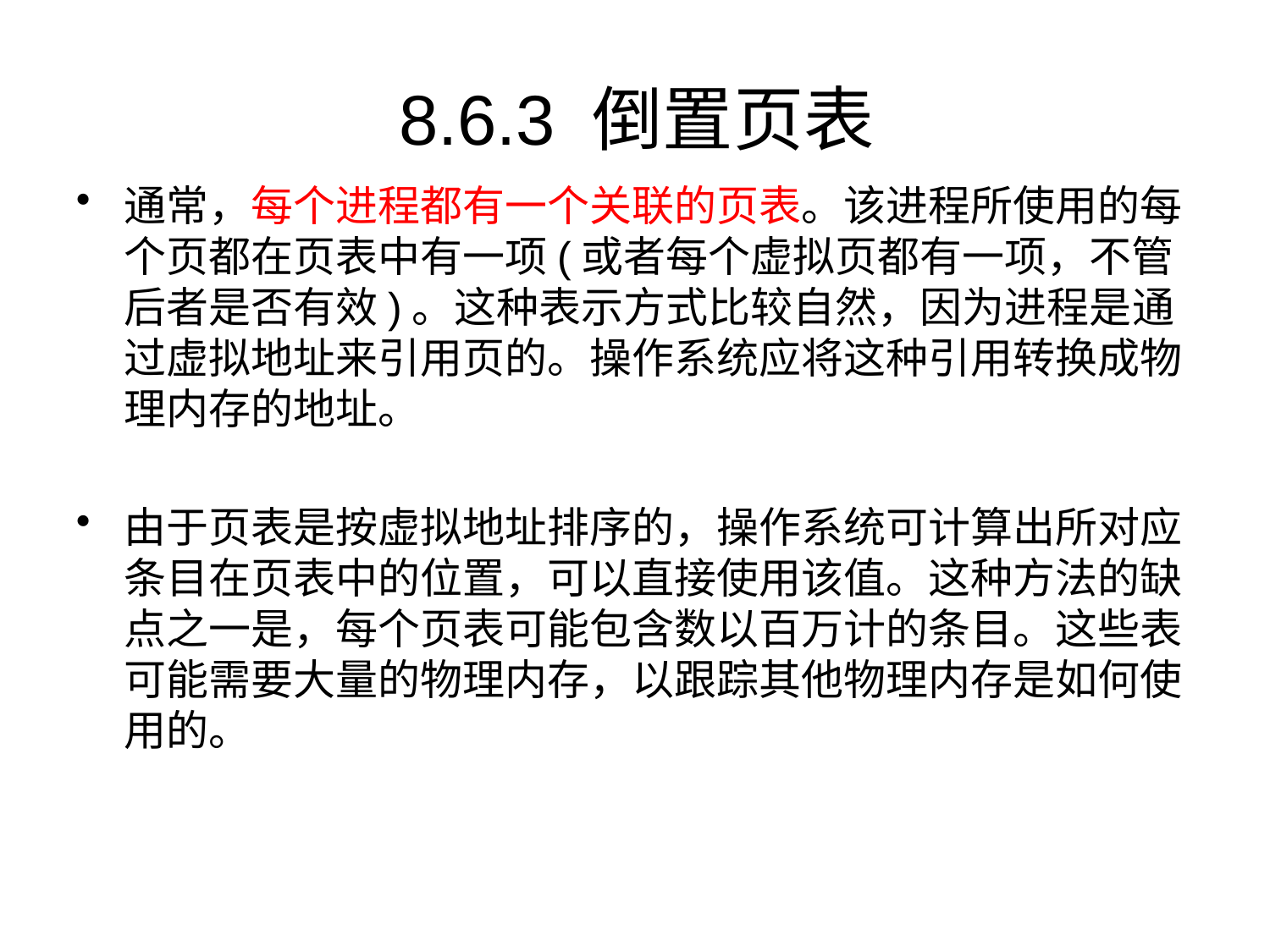

# 8.6.3 倒置页表
通常，每个进程都有一个关联的页表。该进程所使用的每个页都在页表中有一项(或者每个虚拟页都有一项，不管后者是否有效)。这种表示方式比较自然，因为进程是通过虚拟地址来引用页的。操作系统应将这种引用转换成物理内存的地址。

由于页表是按虚拟地址排序的，操作系统可计算出所对应条目在页表中的位置，可以直接使用该值。这种方法的缺点之一是，每个页表可能包含数以百万计的条目。这些表可能需要大量的物理内存，以跟踪其他物理内存是如何使用的。